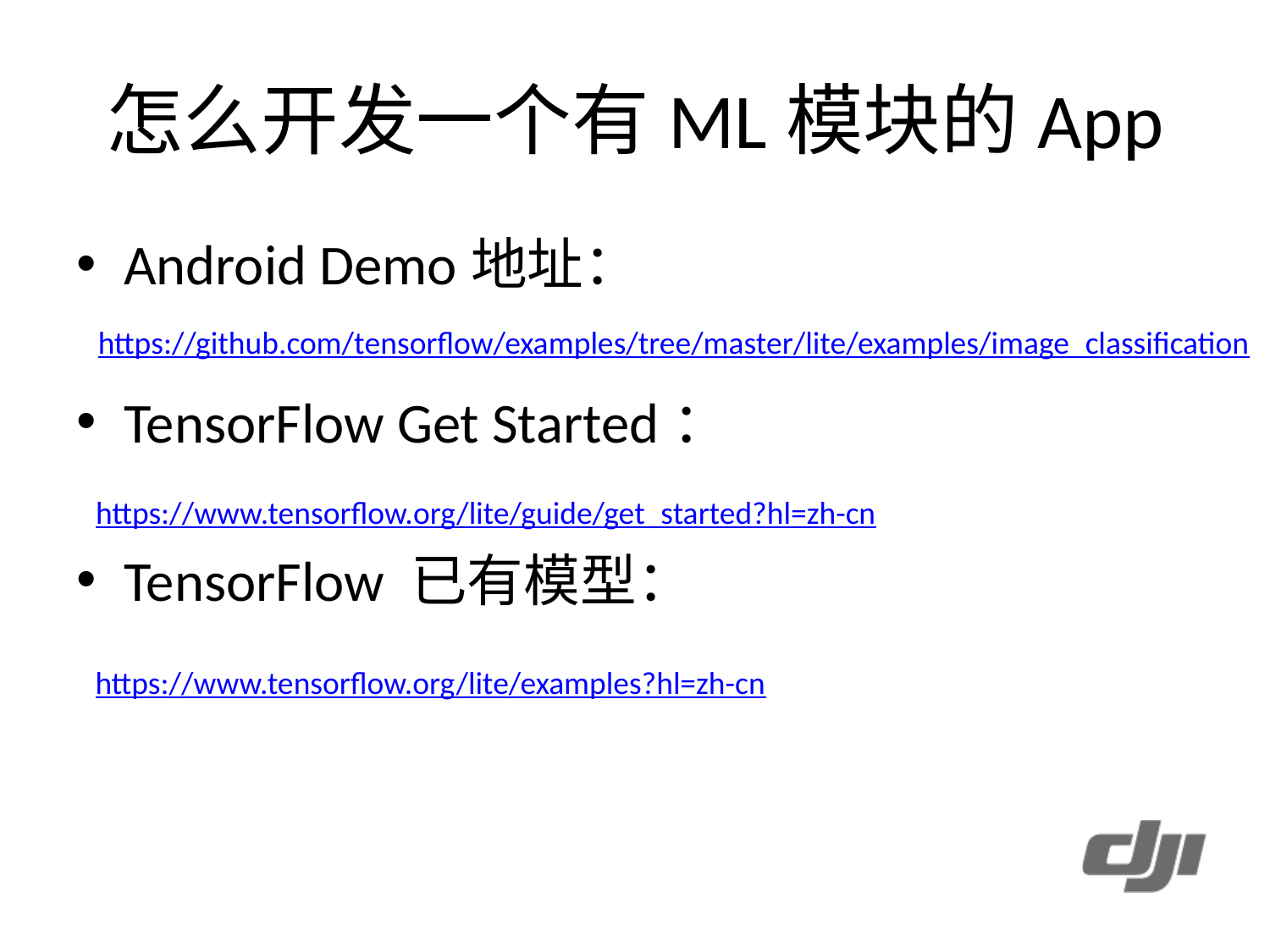

# 怎么开发一个有ML模块的App
Android Demo地址：

TensorFlow Get Started：

TensorFlow 已有模型：

https://github.com/tensorflow/examples/tree/master/lite/examples/image_classification
https://www.tensorflow.org/lite/guide/get_started?hl=zh-cn
https://www.tensorflow.org/lite/examples?hl=zh-cn